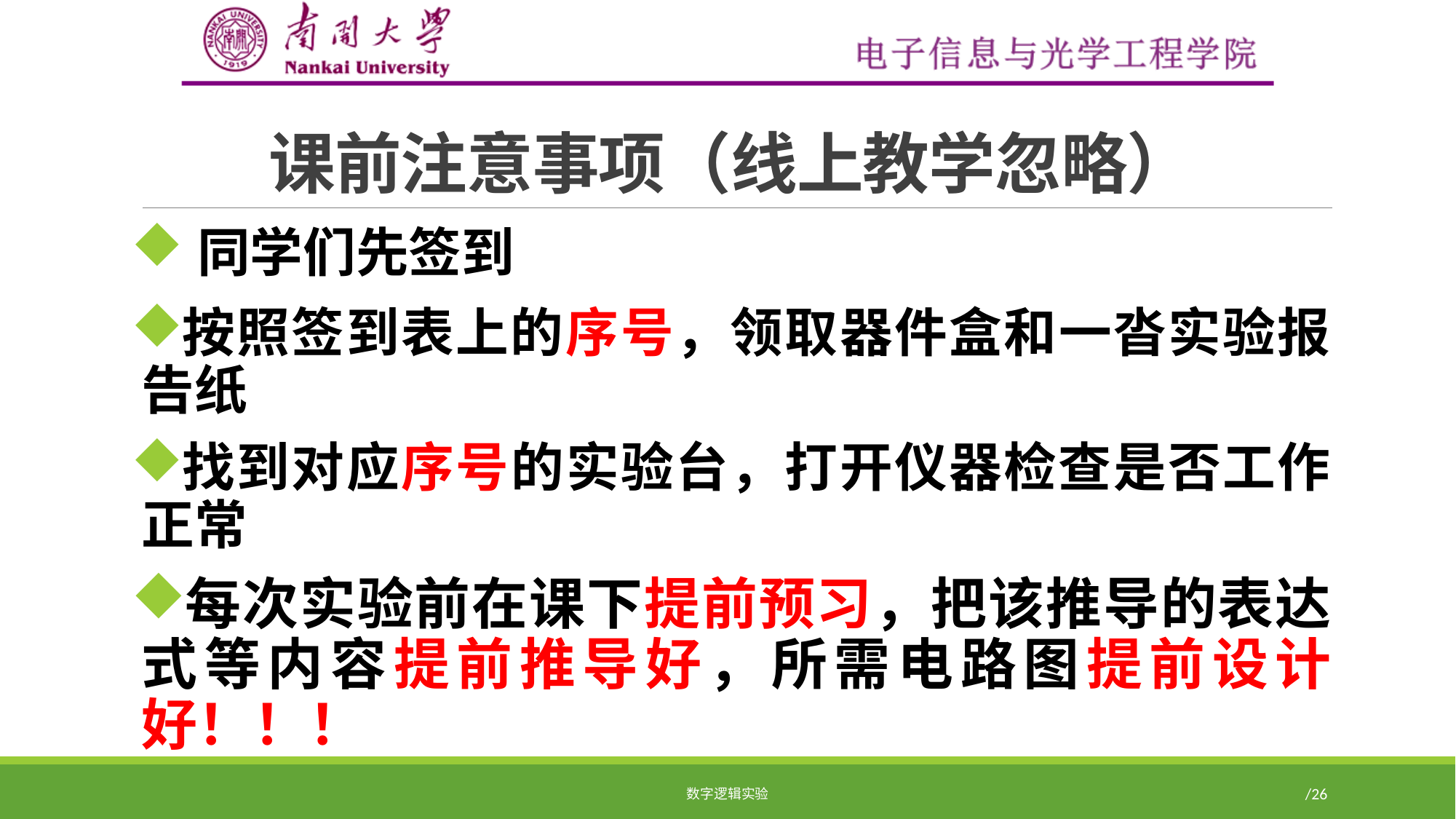

# 课前注意事项（线上教学忽略）
同学们先签到
按照签到表上的序号，领取器件盒和一沓实验报告纸
找到对应序号的实验台，打开仪器检查是否工作正常
每次实验前在课下提前预习，把该推导的表达式等内容提前推导好，所需电路图提前设计好！！！

数字逻辑实验
16